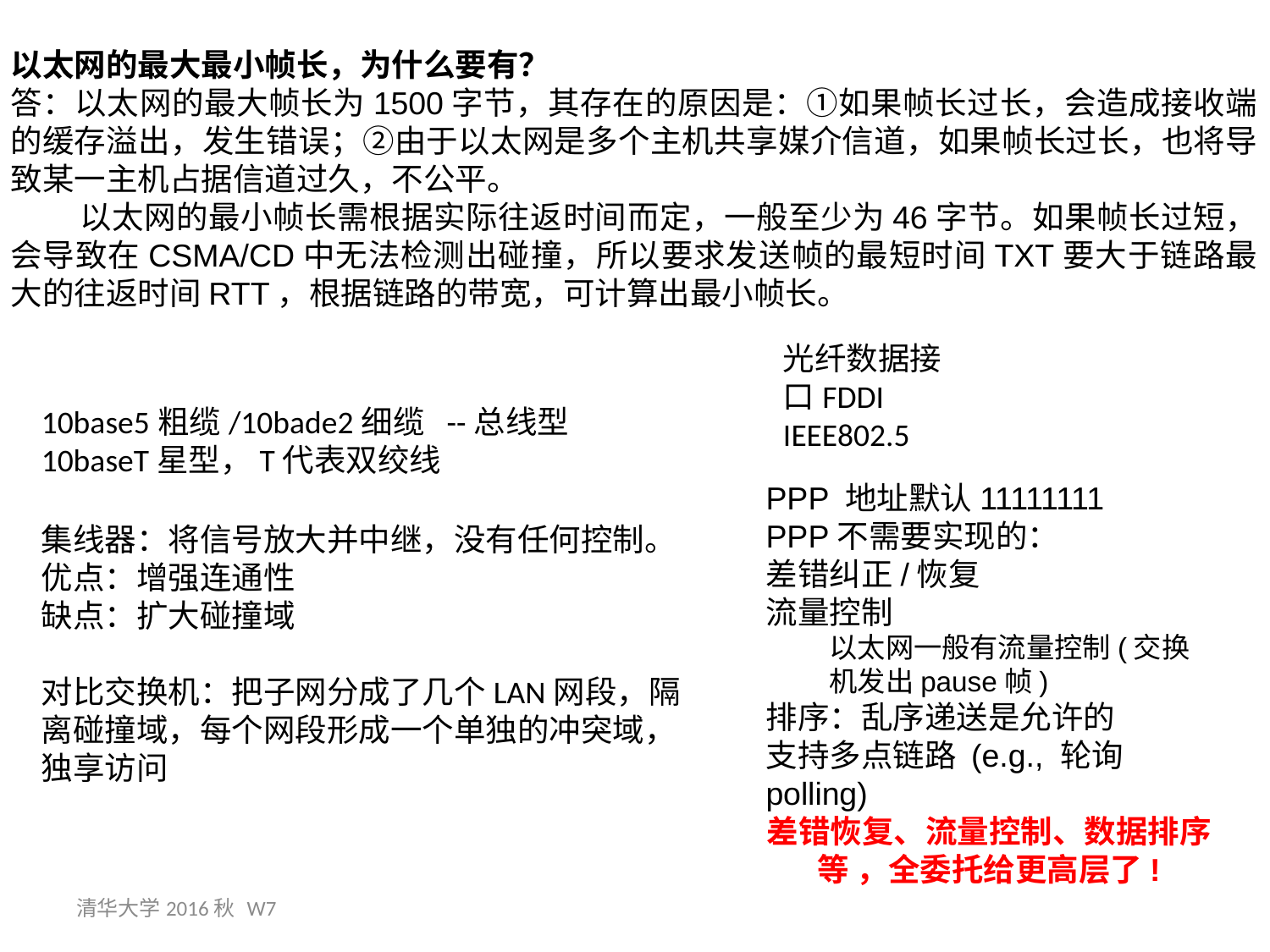

以太网的最大最小帧长，为什么要有？
答：以太网的最大帧长为1500字节，其存在的原因是：①如果帧长过长，会造成接收端的缓存溢出，发生错误；②由于以太网是多个主机共享媒介信道，如果帧长过长，也将导致某一主机占据信道过久，不公平。
        以太网的最小帧长需根据实际往返时间而定，一般至少为46字节。如果帧长过短，会导致在CSMA/CD中无法检测出碰撞，所以要求发送帧的最短时间TXT要大于链路最大的往返时间RTT，根据链路的带宽，可计算出最小帧长。
光纤数据接口FDDI
IEEE802.5
10base5粗缆/10bade2细缆  --总线型
10baseT星型，T代表双绞线
PPP 地址默认11111111
PPP不需要实现的：
差错纠正/恢复
流量控制
以太网一般有流量控制(交换机发出pause帧)
排序：乱序递送是允许的
支持多点链路 (e.g., 轮询polling)
差错恢复、流量控制、数据排序等 ，全委托给更高层了!

集线器：将信号放大并中继，没有任何控制。
优点：增强连通性
缺点：扩大碰撞域

对比交换机：把子网分成了几个LAN网段，隔离碰撞域，每个网段形成一个单独的冲突域，独享访问
清华大学2016秋 W7
92